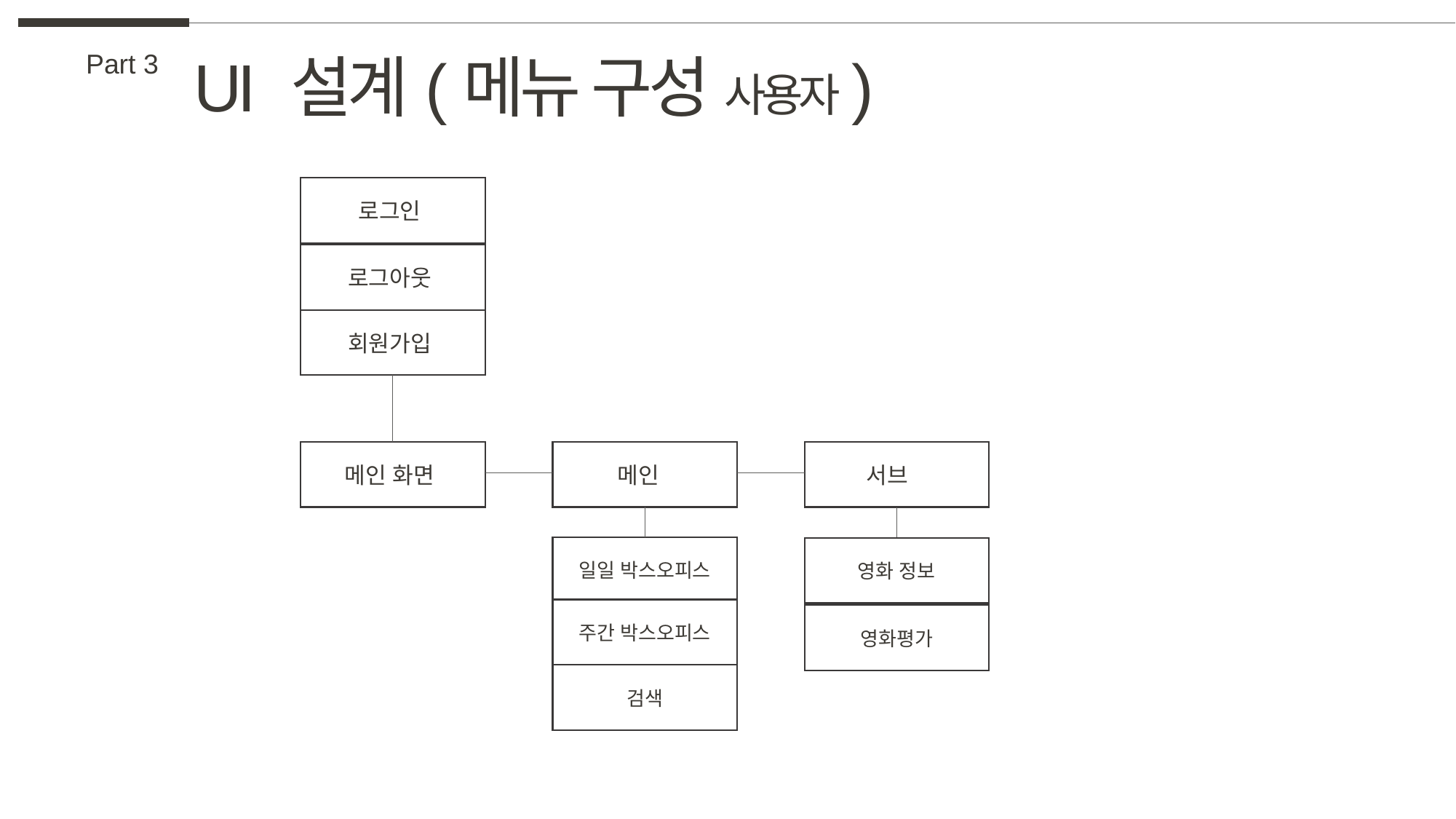

UI 설계(메뉴 구성 사용자)
Part 3
로그인
로그아웃
회원가입
메인
서브
메인 화면
일일 박스오피스
영화 정보
주간 박스오피스
영화평가
검색